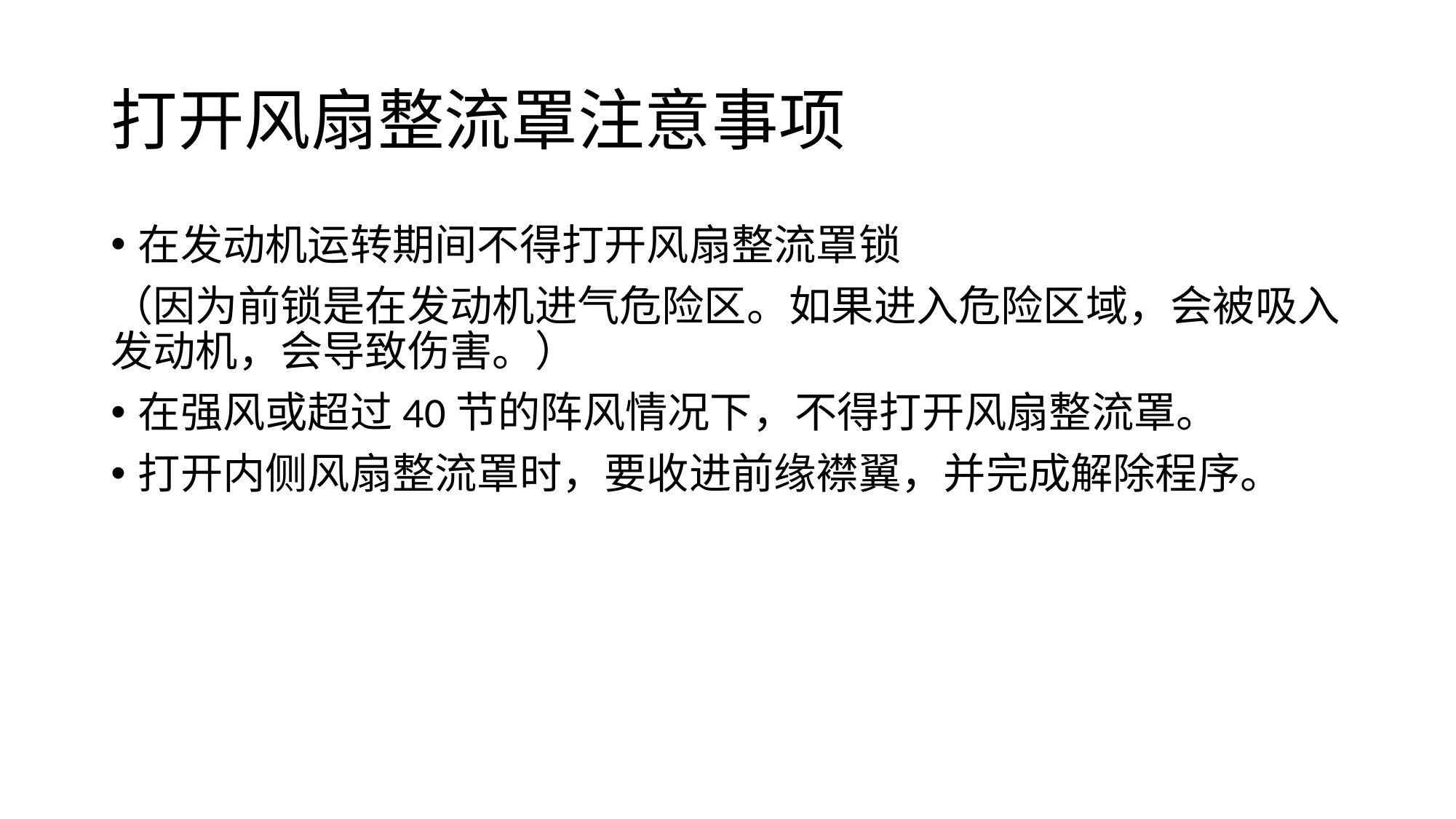

# 打开风扇整流罩注意事项
在发动机运转期间不得打开风扇整流罩锁
（因为前锁是在发动机进气危险区。如果进入危险区域，会被吸入发动机，会导致伤害。）
在强风或超过40节的阵风情况下，不得打开风扇整流罩。
打开内侧风扇整流罩时，要收进前缘襟翼，并完成解除程序。